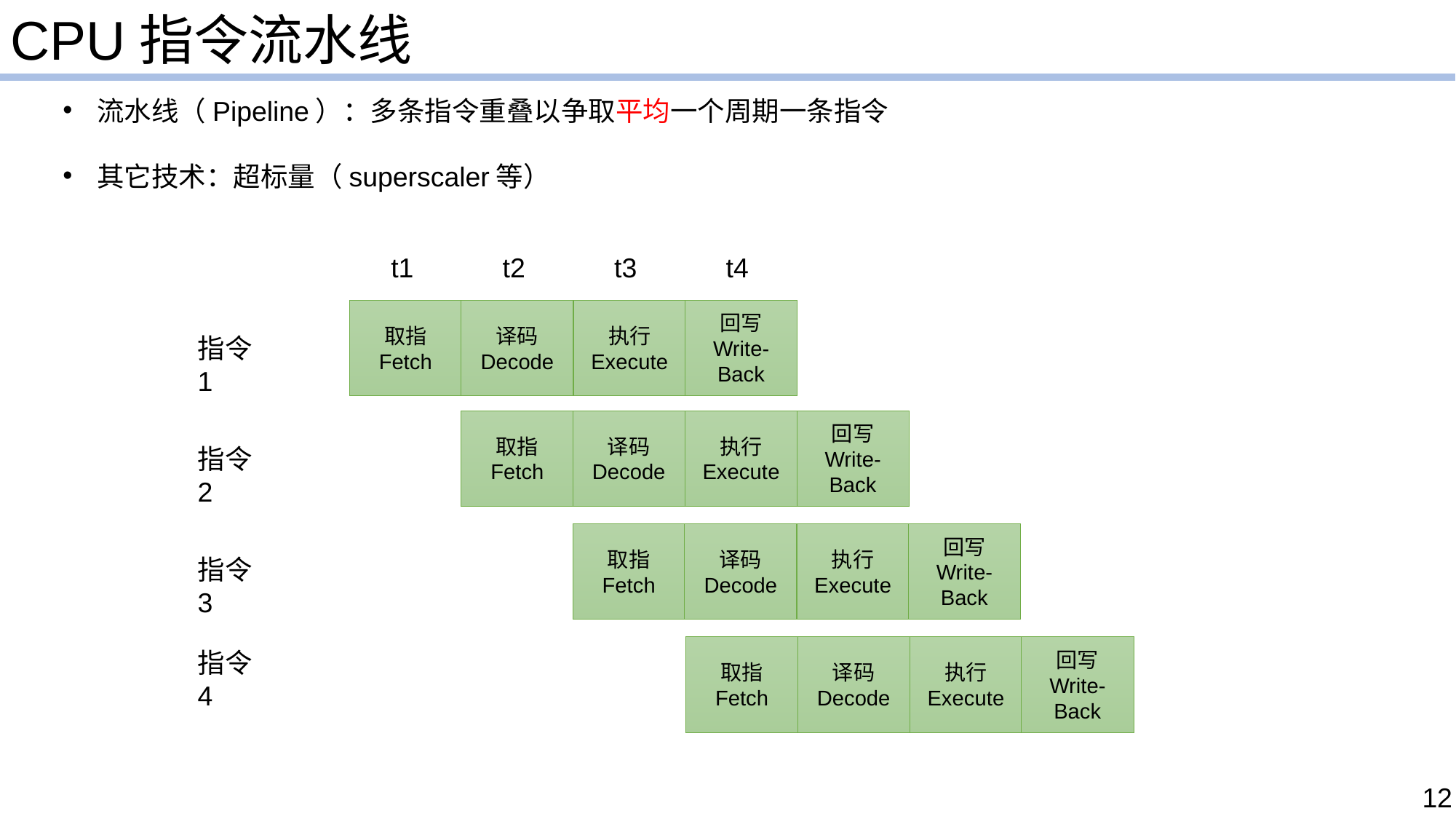

CPU指令流水线
流水线（Pipeline）：多条指令重叠以争取平均一个周期一条指令

其它技术：超标量（superscaler等）
t1
取指
Fetch
指令1
t2
译码
Decode
取指
Fetch
指令2
t3
执行
Execute
译码
Decode
取指
Fetch
指令3
t4
回写
Write-Back
执行
Execute
译码
Decode
取指
Fetch
指令4
回写
Write-Back
执行
Execute
译码
Decode
回写
Write-Back
执行
Execute
回写
Write-Back
12